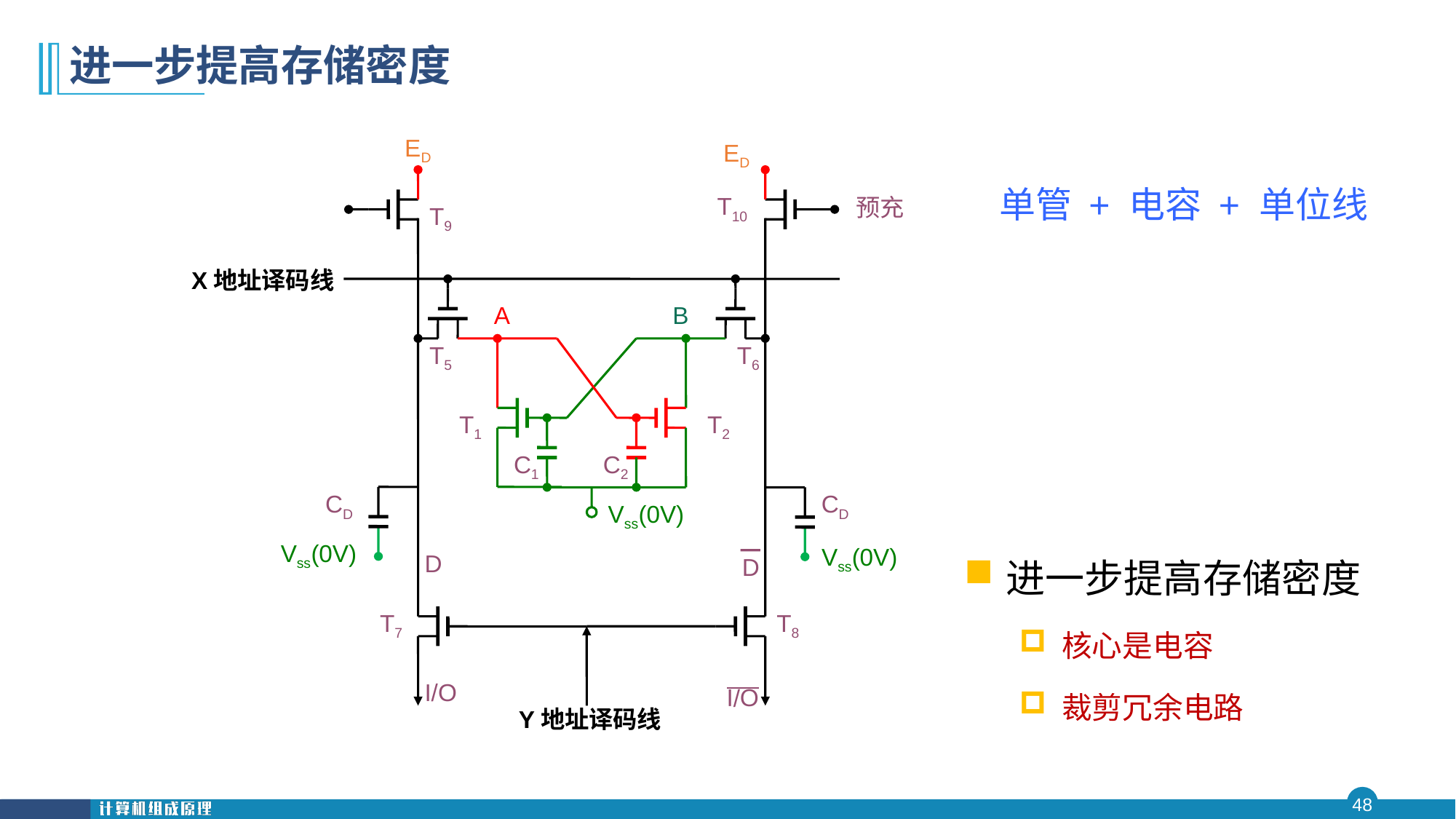

# 进一步提高存储密度
ED
ED

T10
预充
T9

单管 + 电容 + 单位线
X地址译码线

A

T5

B

D
T7

I/O

T2

C2

T6

T1

C1

CD

Vss(0V)
Vss(0V)

CD

Vss(0V)
进一步提高存储密度
核心是电容
裁剪冗余电路

D

T8

O/I
Y地址译码线